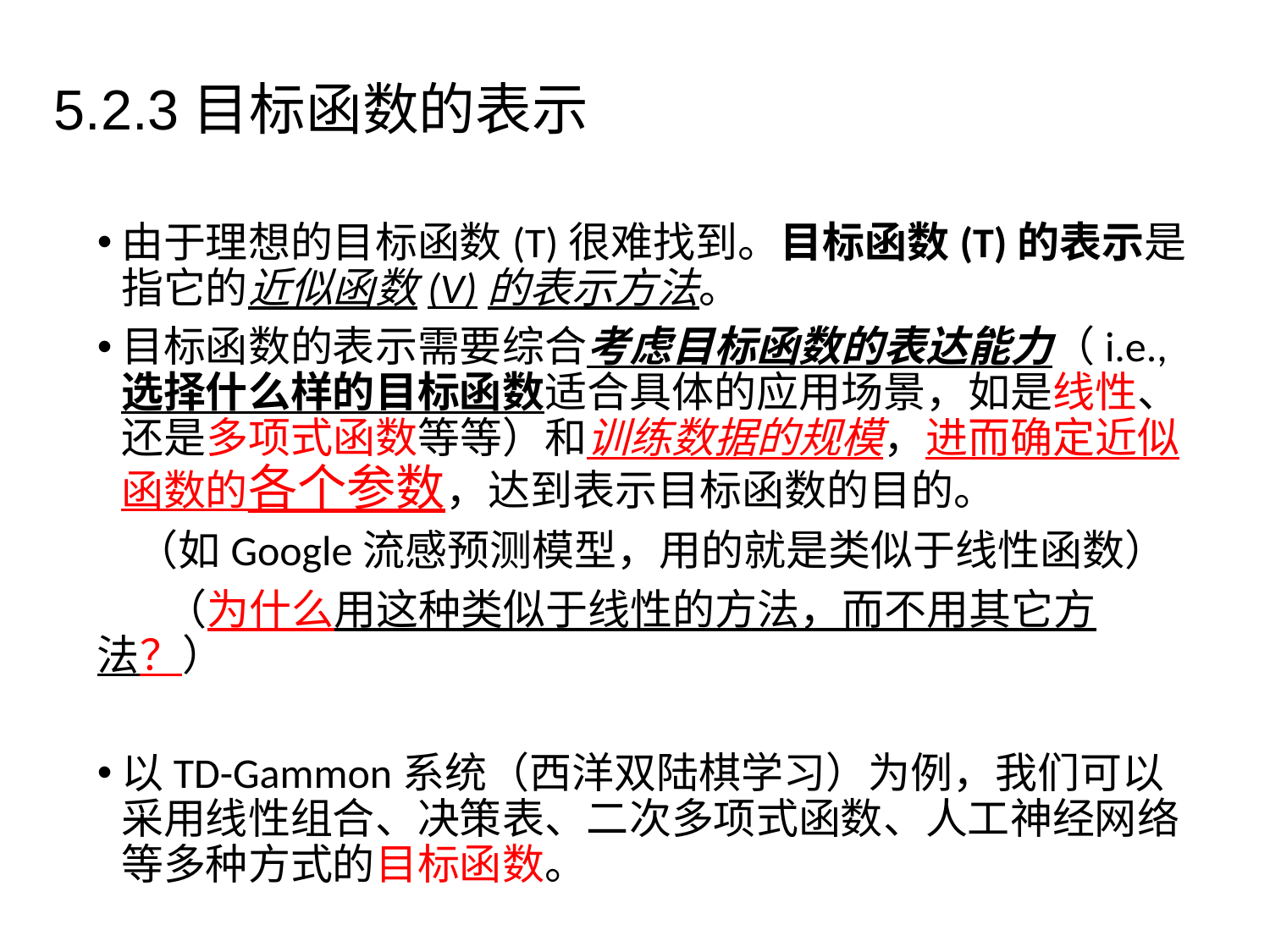

4.2机器学习活动
# 5.2.3目标函数的表示
由于理想的目标函数(T)很难找到。目标函数(T)的表示是指它的近似函数(V)的表示方法。
目标函数的表示需要综合考虑目标函数的表达能力（i.e.,选择什么样的目标函数适合具体的应用场景，如是线性、还是多项式函数等等）和训练数据的规模，进而确定近似函数的各个参数，达到表示目标函数的目的。
   （如Google流感预测模型，用的就是类似于线性函数）
      （为什么用这种类似于线性的方法，而不用其它方法？）

以TD-Gammon系统（西洋双陆棋学习）为例，我们可以采用线性组合、决策表、二次多项式函数、人工神经网络等多种方式的目标函数。